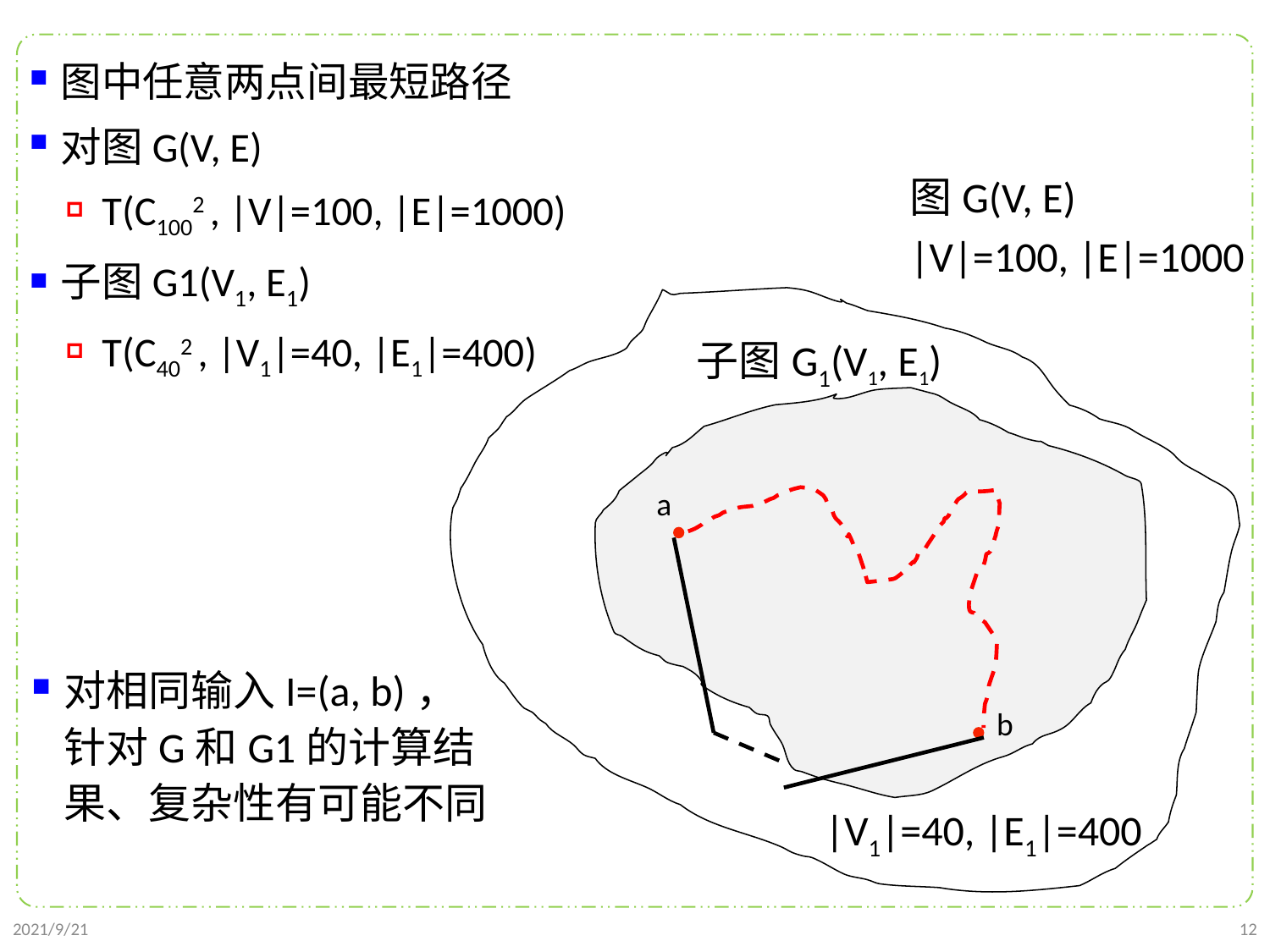

图中任意两点间最短路径
对图G(V, E)
T(C1002 , |V|=100, |E|=1000)
子图G1(V1, E1)
T(C402 , |V1|=40, |E1|=400)

图G(V, E)
|V|=100, |E|=1000

子图G1(V1, E1)

a

对相同输入I=(a, b)，针对G和G1的计算结果、复杂性有可能不同

b

|V1|=40, |E1|=400

2021/9/21
12